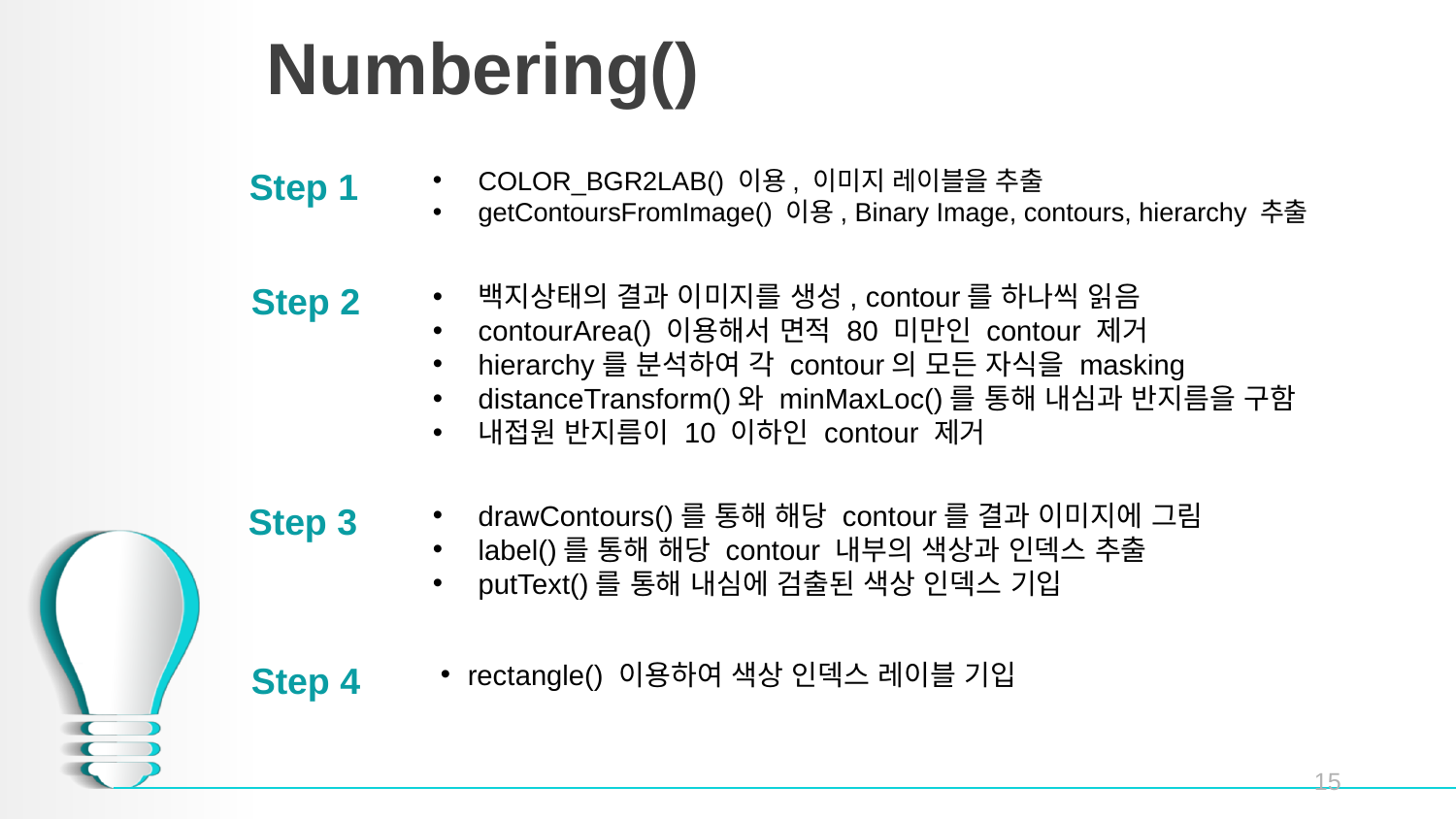

# Numbering()
Step 1
COLOR_BGR2LAB() 이용, 이미지 레이블을 추출
getContoursFromImage() 이용, Binary Image, contours, hierarchy 추출
Step 2
백지상태의 결과 이미지를 생성, contour를 하나씩 읽음
contourArea() 이용해서 면적 80 미만인 contour 제거
hierarchy를 분석하여 각 contour의 모든 자식을 masking
distanceTransform()와 minMaxLoc()를 통해 내심과 반지름을 구함
내접원 반지름이 10 이하인 contour 제거
drawContours()를 통해 해당 contour를 결과 이미지에 그림
label()를 통해 해당 contour 내부의 색상과 인덱스 추출
putText()를 통해 내심에 검출된 색상 인덱스 기입
Step 3
rectangle() 이용하여 색상 인덱스 레이블 기입
Step 4
15